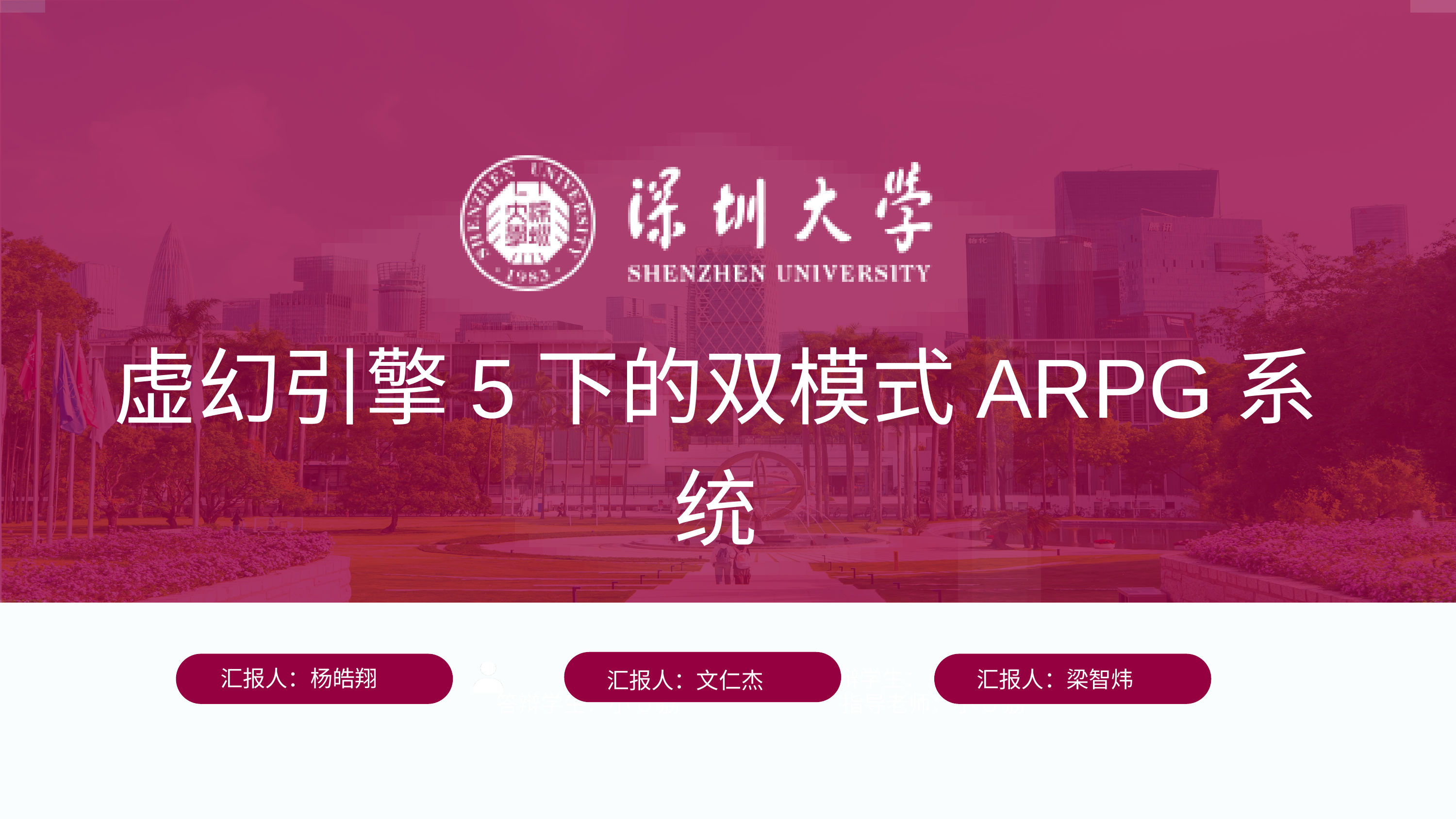

虚幻引擎5下的双模式ARPG系统

汇报人：杨皓翔
答辩学生：张小可

汇报人：梁智炜
汇报人：文仁杰
答辩学生：小U荔
指导老师：小U荔